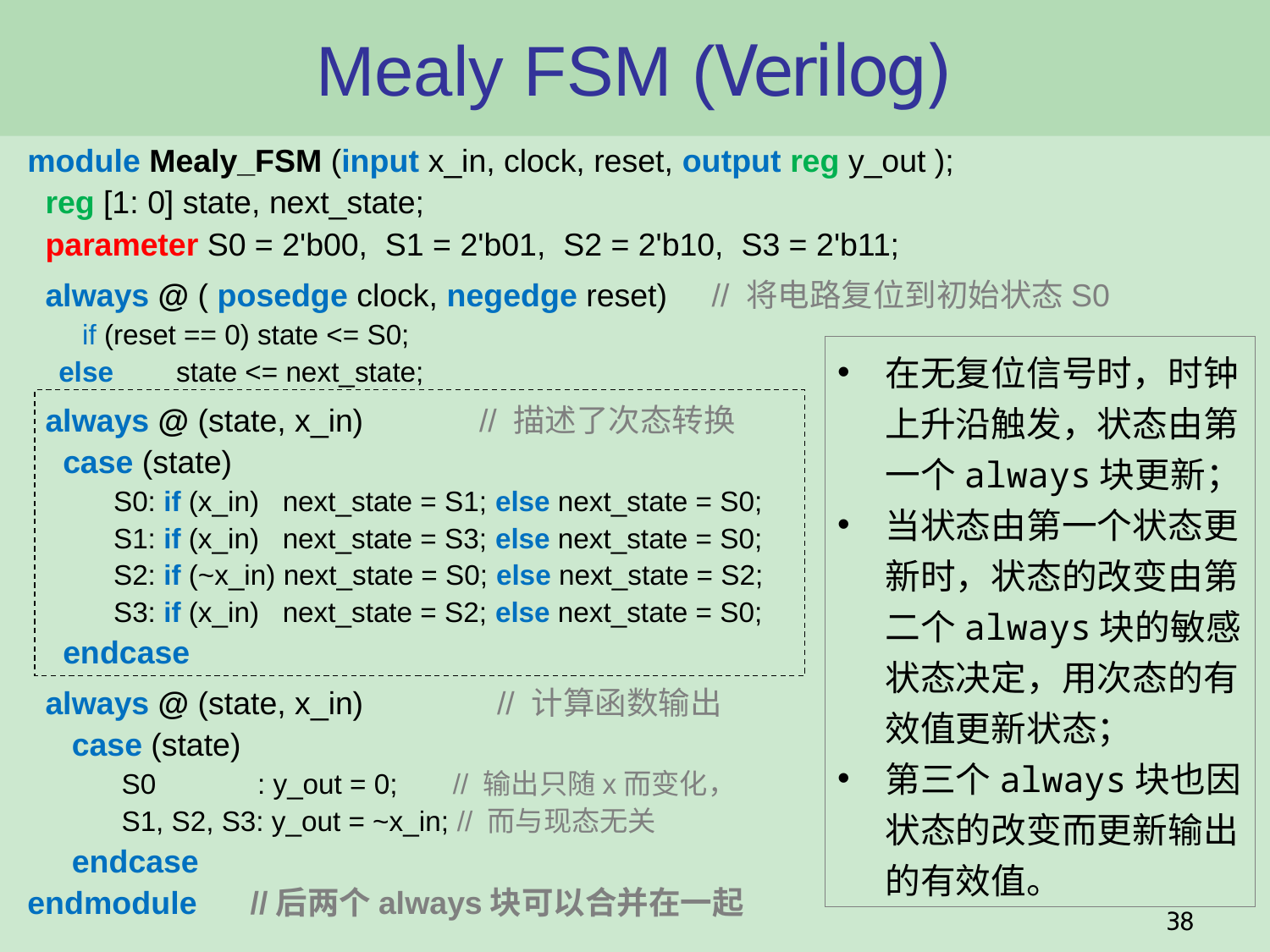

# Mealy FSM (Verilog)
module Mealy_FSM (input x_in, clock, reset, output reg y_out );
  reg [1: 0] state, next_state;
  parameter S0 = 2'b00,  S1 = 2'b01,  S2 = 2'b10,  S3 = 2'b11;
  always @ ( posedge clock, negedge reset)     // 将电路复位到初始状态S0
       if (reset == 0) state <= S0;
    else        state <= next_state;
  always @ (state, x_in)             // 描述了次态转换
    case (state)
           S0: if (x_in)   next_state = S1; else next_state = S0;
           S1: if (x_in)   next_state = S3; else next_state = S0;
           S2: if (~x_in) next_state = S0; else next_state = S2;
           S3: if (x_in)   next_state = S2; else next_state = S0;
    endcase
  always @ (state, x_in)               // 计算函数输出
     case (state)
            S0             : y_out = 0;       // 输出只随x而变化，
            S1, S2, S3: y_out = ~x_in; // 而与现态无关
     endcase
endmodule      //后两个always块可以合并在一起
在无复位信号时，时钟上升沿触发，状态由第一个always块更新；
当状态由第一个状态更新时，状态的改变由第二个always块的敏感状态决定，用次态的有效值更新状态；
第三个always块也因状态的改变而更新输出的有效值。

38